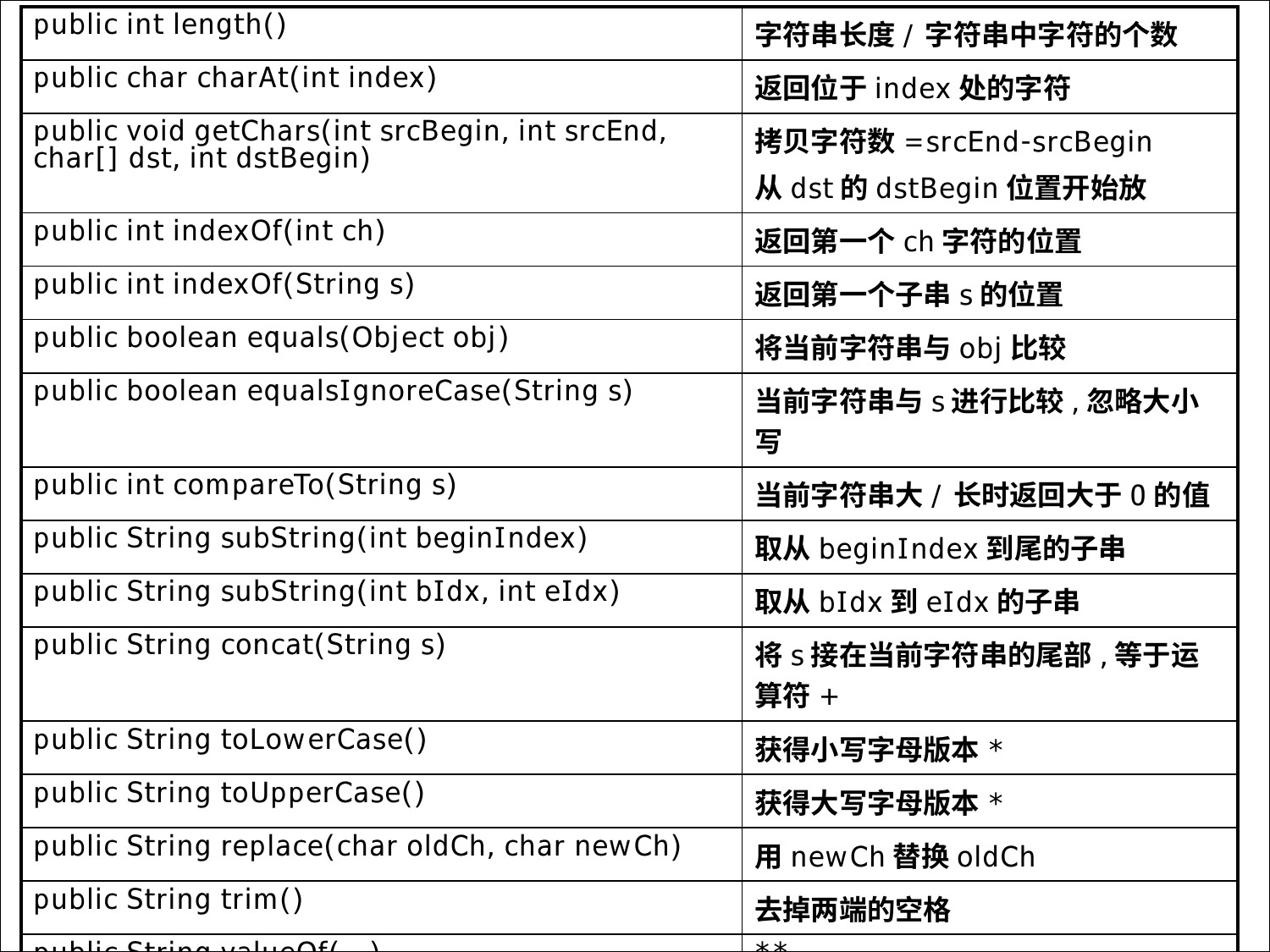

| public int length() | 字符串长度/字符串中字符的个数 |
| --- | --- |
| public char charAt(int index) | 返回位于index处的字符 |
| public void getChars(int srcBegin, int srcEnd, char[] dst, int dstBegin) | 拷贝字符数=srcEnd-srcBegin 从dst的dstBegin位置开始放 |
| public int indexOf(int ch) | 返回第一个ch字符的位置 |
| public int indexOf(String s) | 返回第一个子串s的位置 |
| public boolean equals(Object obj) | 将当前字符串与obj比较 |
| public boolean equalsIgnoreCase(String s) | 当前字符串与s进行比较,忽略大小写 |
| public int compareTo(String s) | 当前字符串大/长时返回大于0的值 |
| public String subString(int beginIndex) | 取从beginIndex到尾的子串 |
| public String subString(int bIdx, int eIdx) | 取从bIdx到eIdx的子串 |
| public String concat(String s) | 将s接在当前字符串的尾部,等于运算符+ |
| public String toLowerCase() | 获得小写字母版本\* |
| public String toUpperCase() | 获得大写字母版本\* |
| public String replace(char oldCh, char newCh) | 用newCh替换oldCh |
| public String trim() | 去掉两端的空格 |
| public String valueOf(…) | \*\* |
| public boolean startsWith(String s) | 查当前字符串是否以字串s开始 |
| public boolean endsWith(String s) | 查当前字符串是否以字串s结束 |